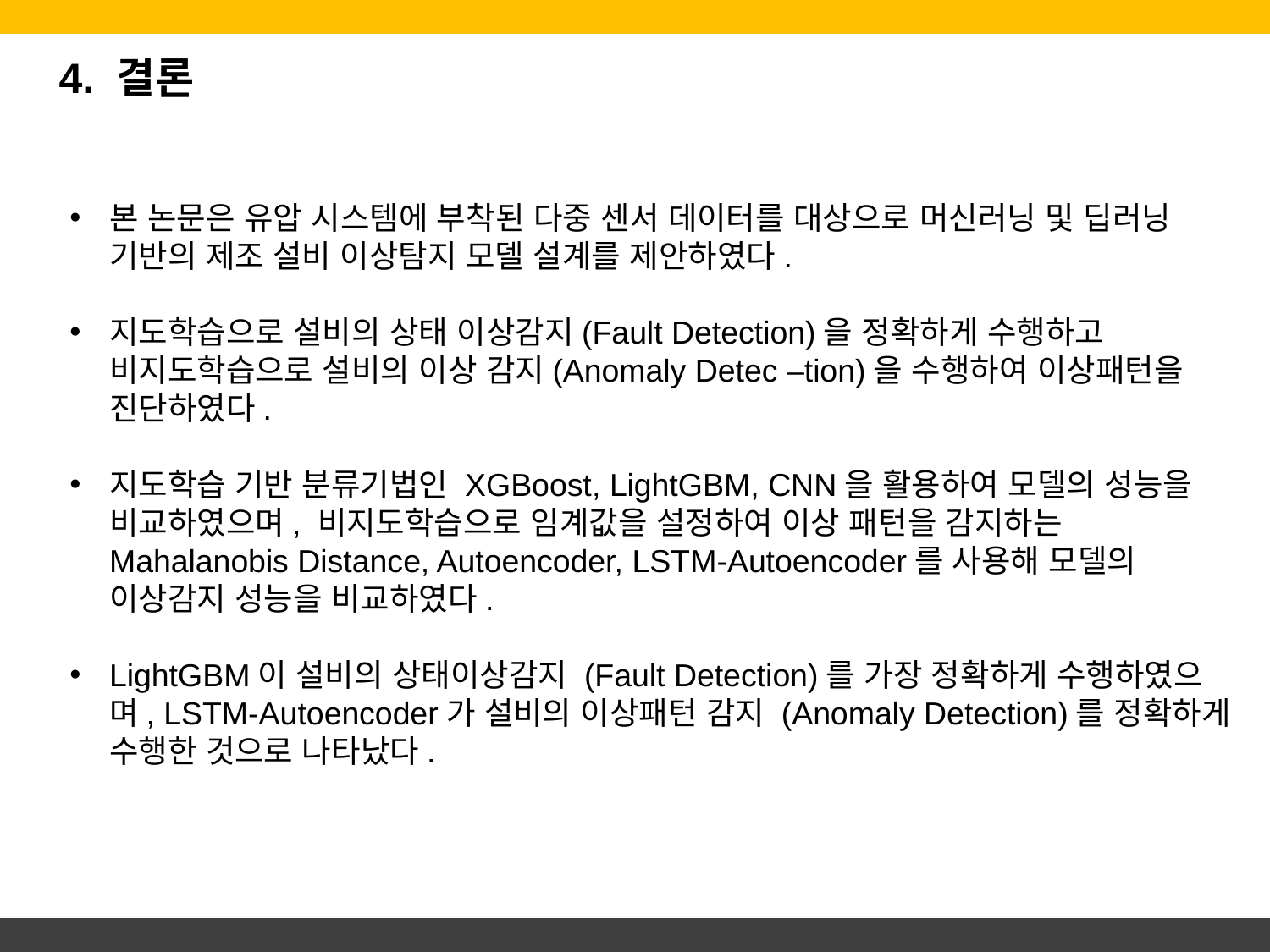

# 4. 결론

본 논문은 유압 시스템에 부착된 다중 센서 데이터를 대상으로 머신러닝 및 딥러닝 기반의 제조 설비 이상탐지 모델 설계를 제안하였다.

지도학습으로 설비의 상태 이상감지(Fault Detection)을 정확하게 수행하고 비지도학습으로 설비의 이상 감지(Anomaly Detec –tion)을 수행하여 이상패턴을 진단하였다.

지도학습 기반 분류기법인 XGBoost, LightGBM, CNN을 활용하여 모델의 성능을 비교하였으며, 비지도학습으로 임계값을 설정하여 이상 패턴을 감지하는 Mahalanobis Distance, Autoencoder, LSTM-Autoencoder를 사용해 모델의 이상감지 성능을 비교하였다.

LightGBM이 설비의 상태이상감지 (Fault Detection)를 가장 정확하게 수행하였으며, LSTM-Autoencoder가 설비의 이상패턴 감지 (Anomaly Detection)를 정확하게 수행한 것으로 나타났다.